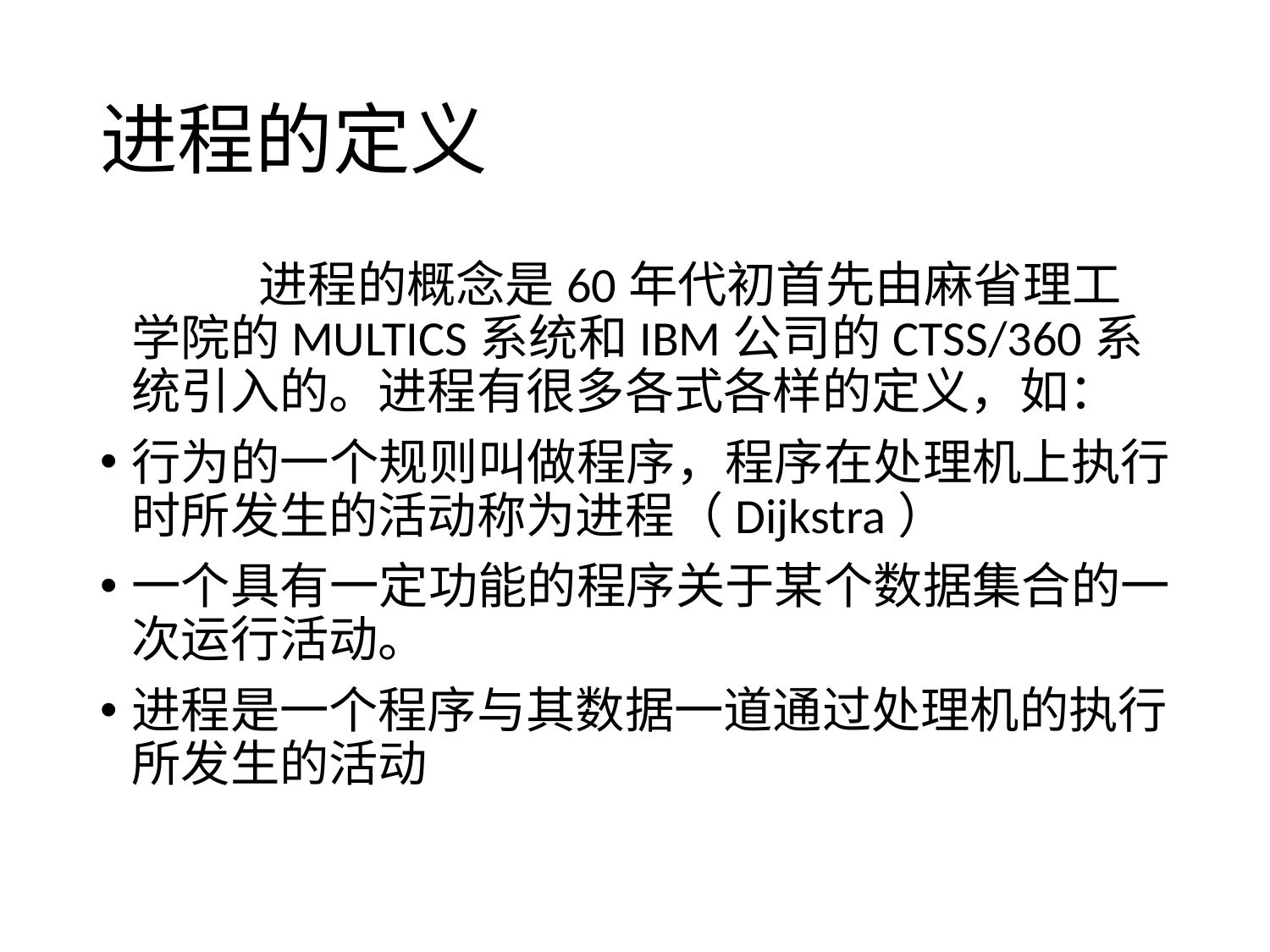

# 进程的定义
		进程的概念是60年代初首先由麻省理工学院的MULTICS系统和IBM公司的CTSS/360系统引入的。进程有很多各式各样的定义，如：
行为的一个规则叫做程序，程序在处理机上执行时所发生的活动称为进程（Dijkstra）
一个具有一定功能的程序关于某个数据集合的一次运行活动。
进程是一个程序与其数据一道通过处理机的执行所发生的活动